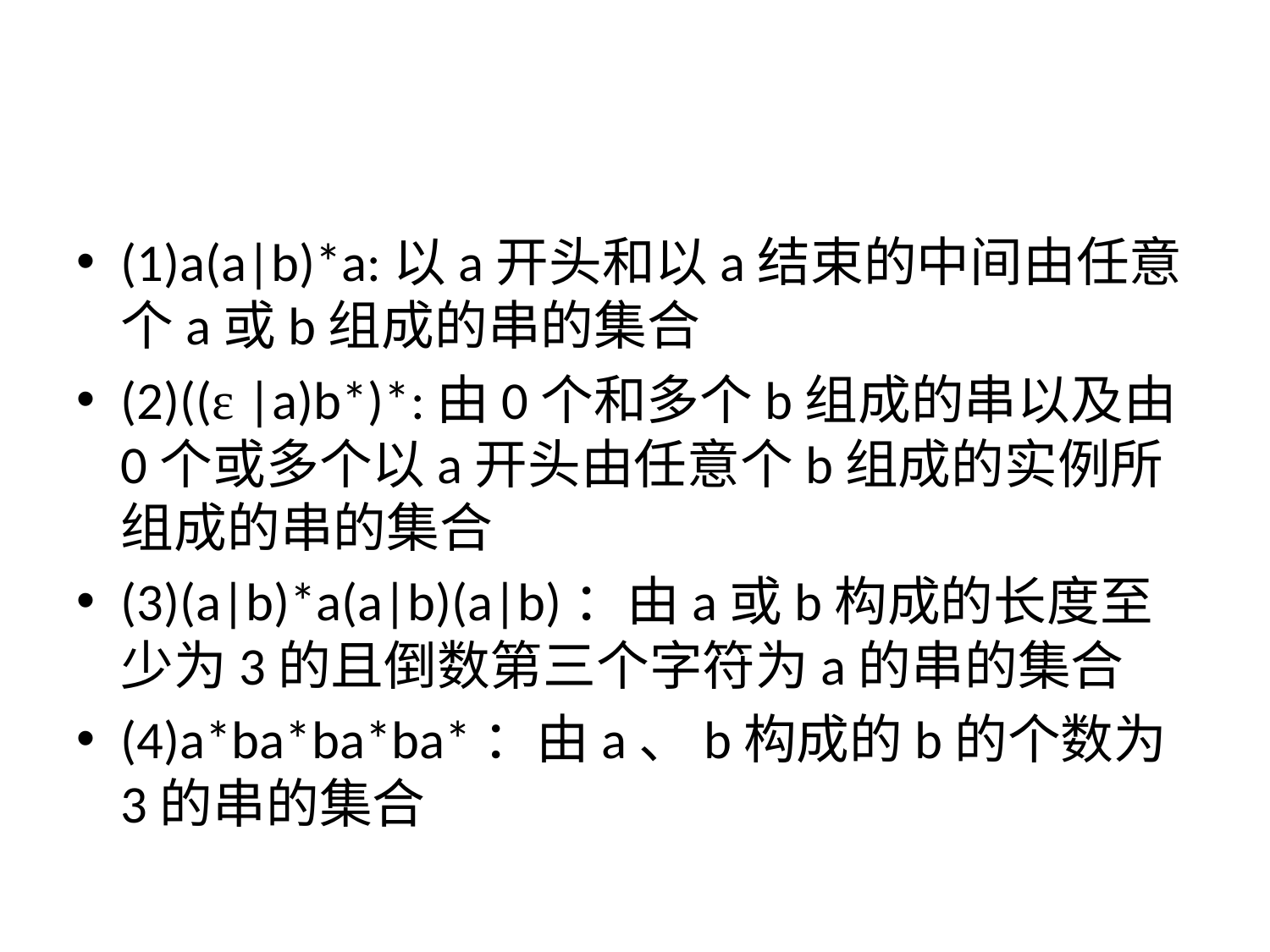

#
(1)a(a|b)*a:以a开头和以a结束的中间由任意个a或b组成的串的集合
(2)((ε |a)b*)*:由0个和多个b组成的串以及由0个或多个以a开头由任意个b组成的实例所组成的串的集合
(3)(a|b)*a(a|b)(a|b)：由a或b构成的长度至少为3的且倒数第三个字符为a的串的集合
(4)a*ba*ba*ba*：由a、b构成的b的个数为3的串的集合